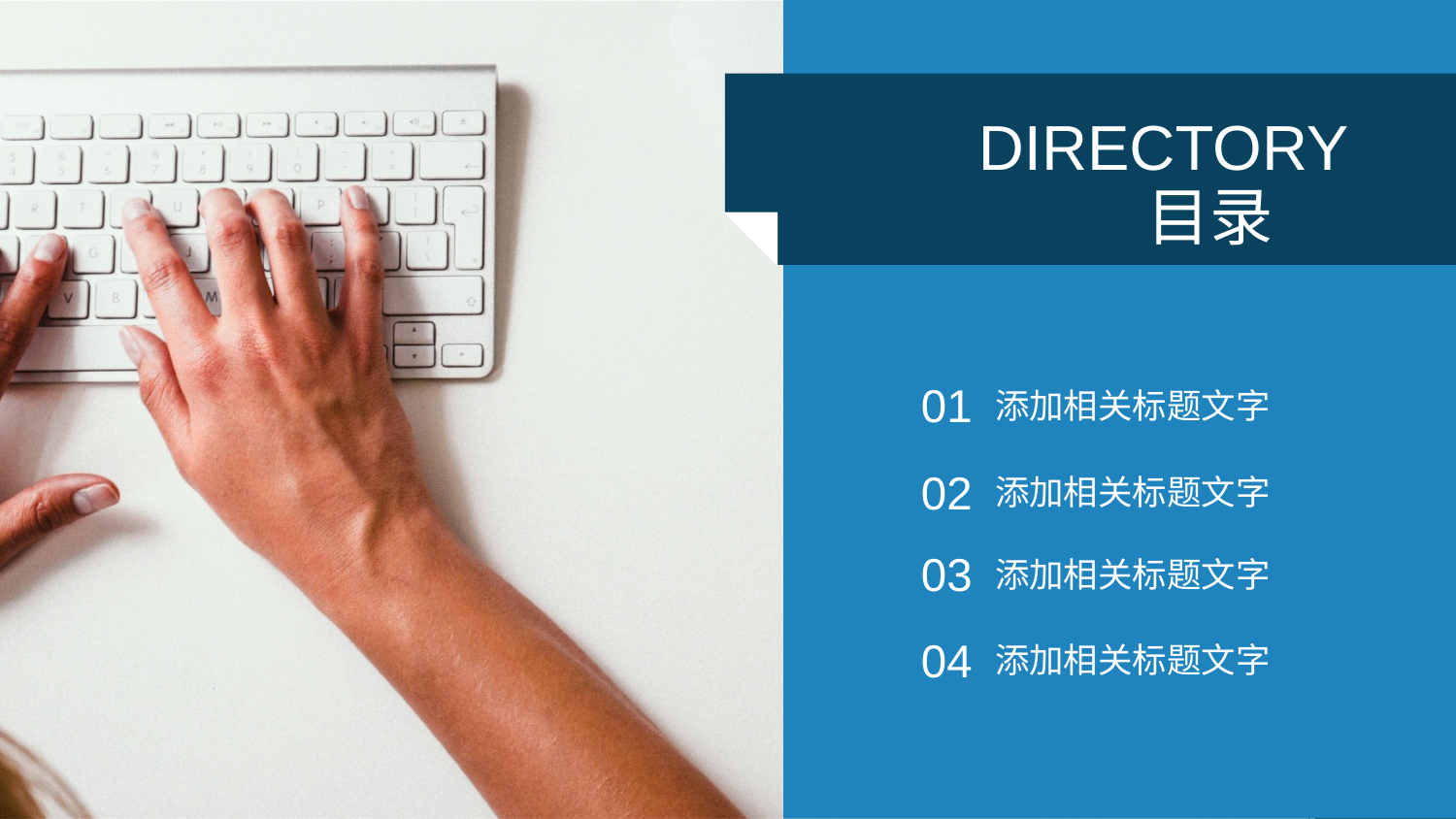

DIRECTORY
目录
01
添加相关标题文字
02
添加相关标题文字
03
添加相关标题文字
04
添加相关标题文字